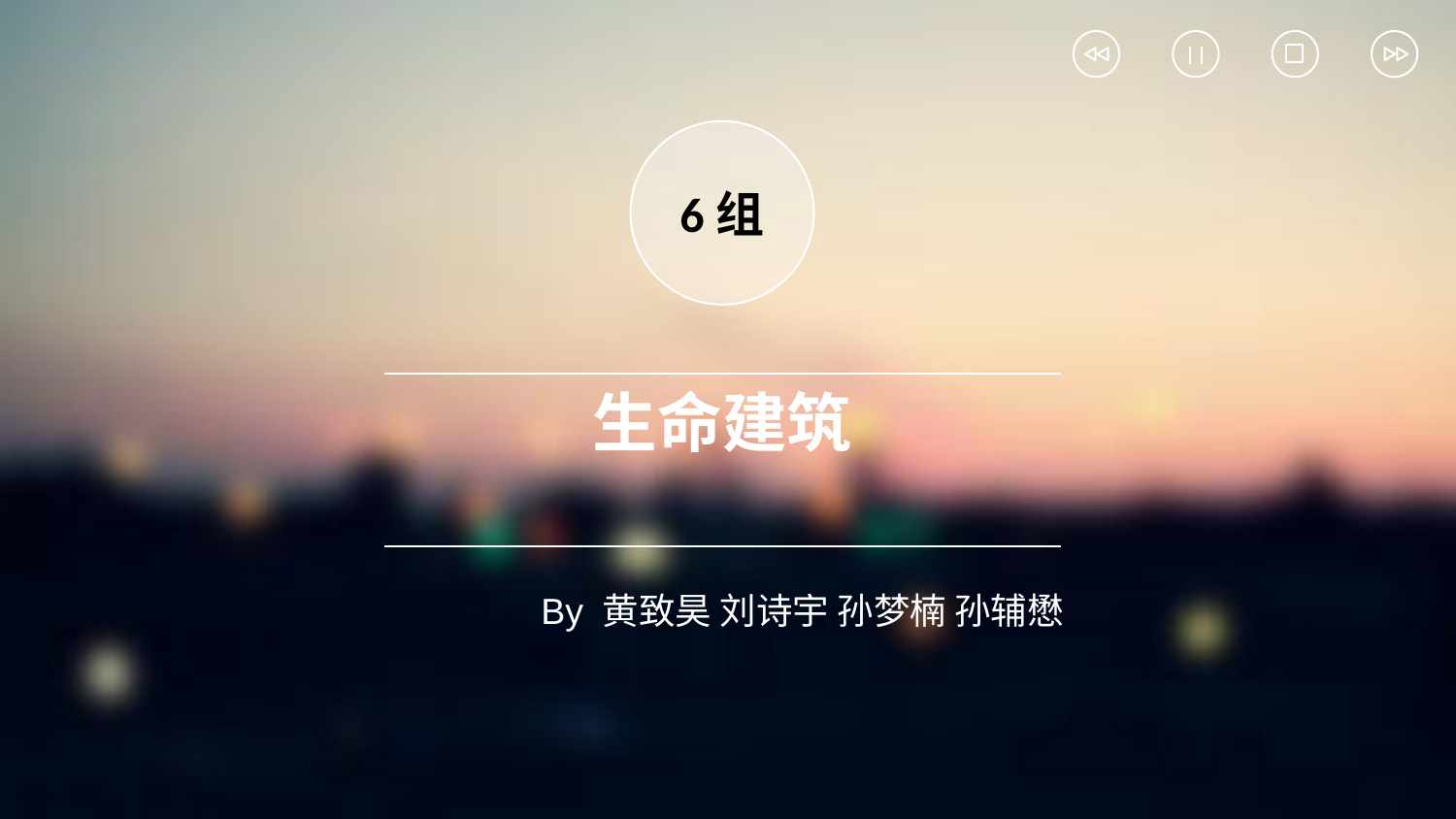

6组
生命建筑
By 黄致昊 刘诗宇 孙梦楠 孙辅懋